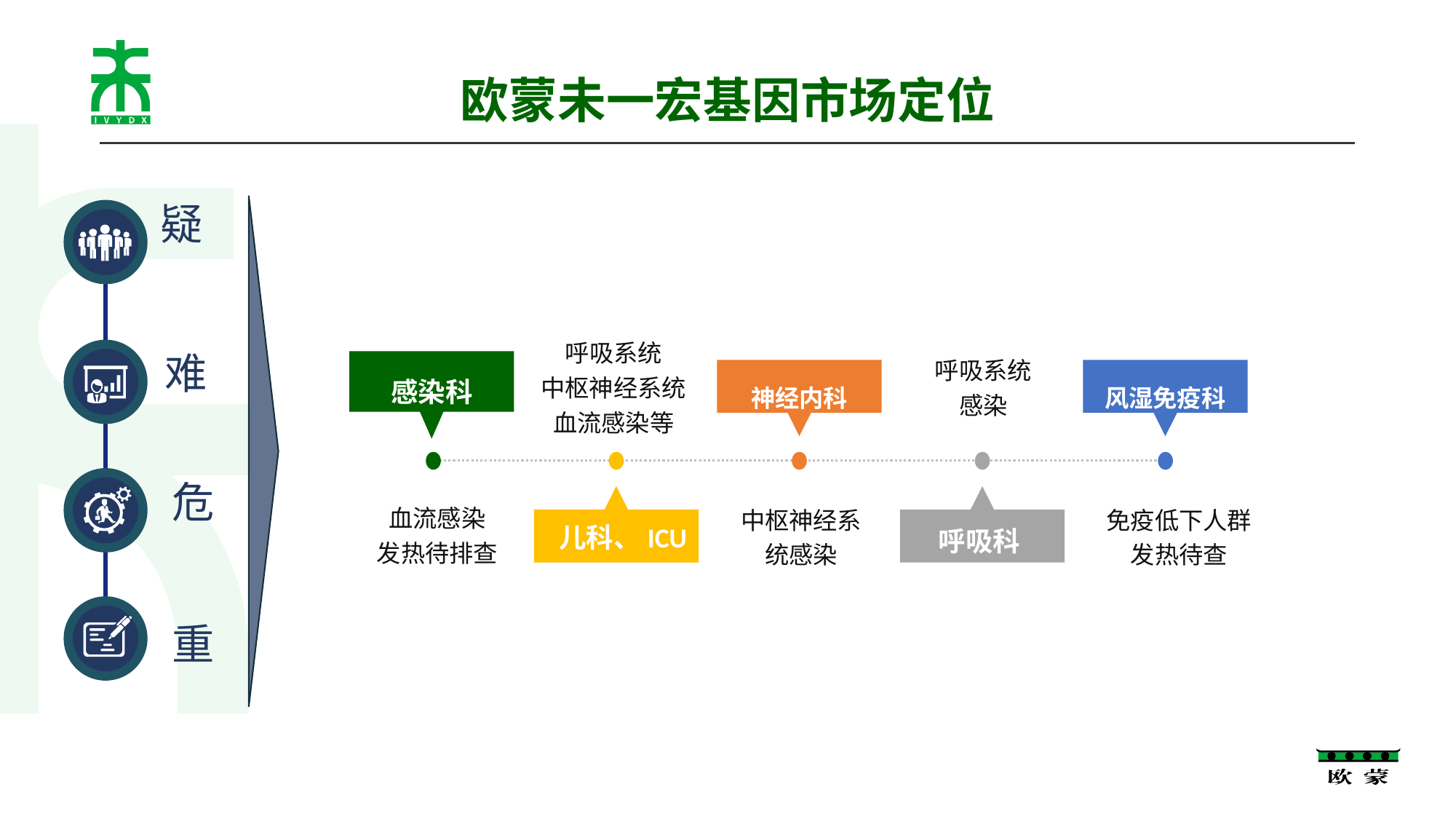

# 欧蒙未一宏基因市场定位
疑

难

危

重

呼吸系统
中枢神经系统
血流感染等
呼吸系统感染
感染科
神经内科
风湿免疫科

儿科、ICU
呼吸科
血流感染
发热待排查
中枢神经系统感染
免疫低下人群
发热待查